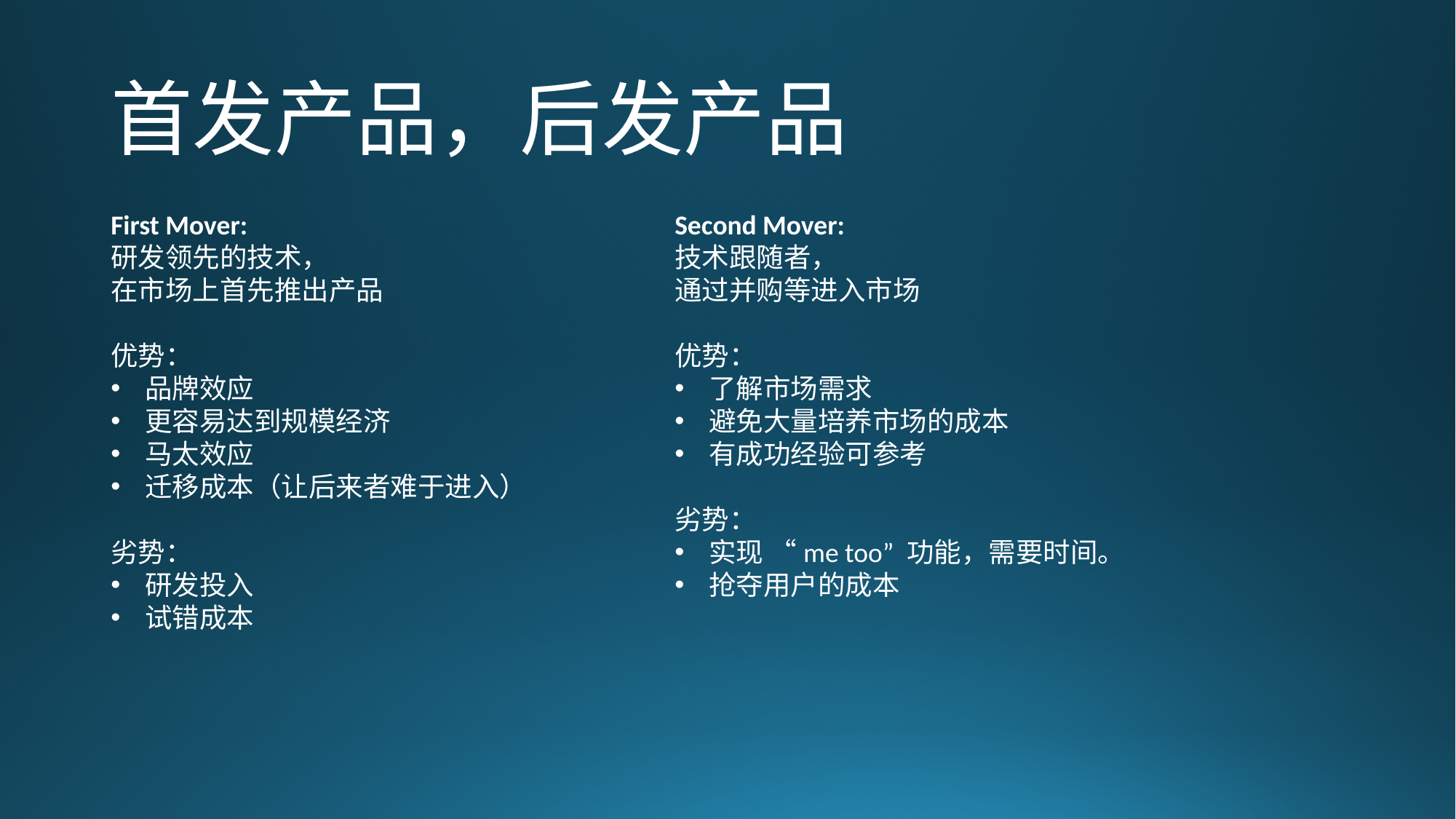

# 首发产品，后发产品
Second Mover:
技术跟随者，
通过并购等进入市场

优势：
了解市场需求
避免大量培养市场的成本
有成功经验可参考

劣势：
实现 “me too” 功能，需要时间。
抢夺用户的成本

First Mover:
研发领先的技术，
在市场上首先推出产品

优势：
品牌效应
更容易达到规模经济
马太效应
迁移成本（让后来者难于进入）

劣势：
研发投入
试错成本